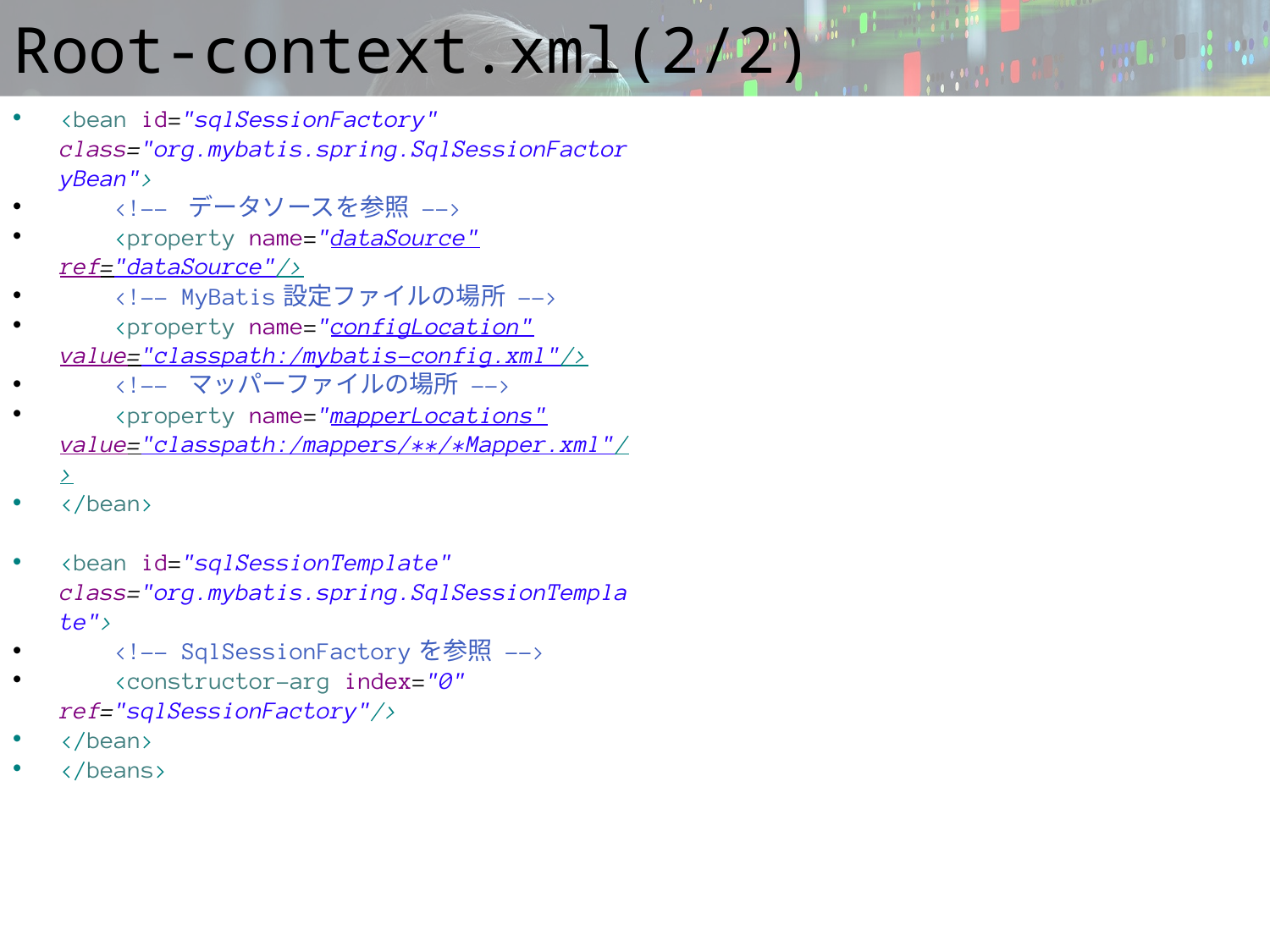

# Root-context.xml(2/2)
<bean id="sqlSessionFactory" class="org.mybatis.spring.SqlSessionFactoryBean">
    <!-- データソースを参照 -->
    <property name="dataSource" ref="dataSource"/>
    <!-- MyBatis設定ファイルの場所 -->
    <property name="configLocation" value="classpath:/mybatis-config.xml"/>
    <!-- マッパーファイルの場所 -->
    <property name="mapperLocations" value="classpath:/mappers/**/*Mapper.xml"/>
</bean>

<bean id="sqlSessionTemplate" class="org.mybatis.spring.SqlSessionTemplate">
    <!-- SqlSessionFactoryを参照 -->
    <constructor-arg index="0" ref="sqlSessionFactory"/>
</bean>
</beans>